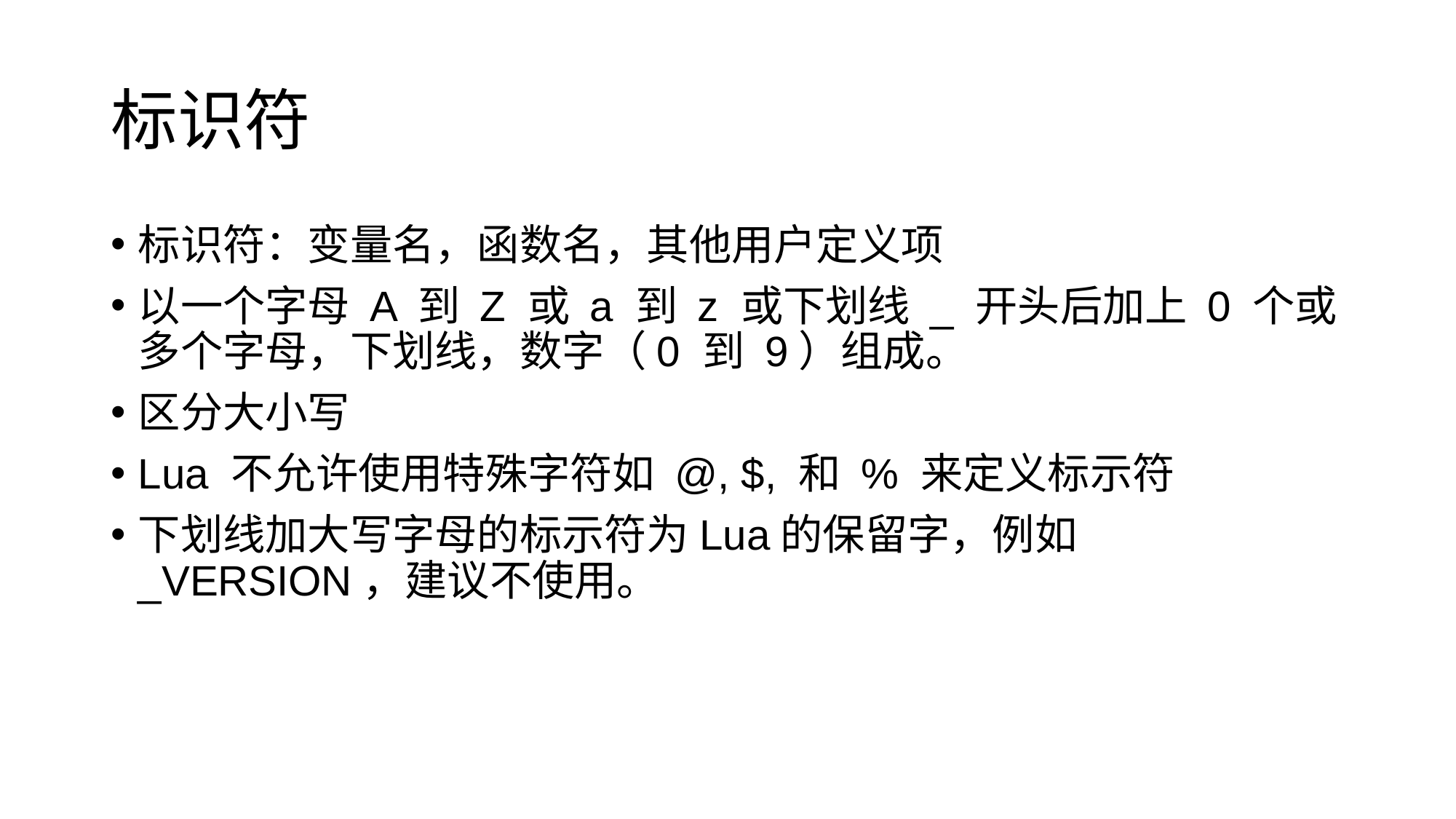

# 标识符
标识符：变量名，函数名，其他用户定义项
以一个字母 A 到 Z 或 a 到 z 或下划线 _ 开头后加上 0 个或多个字母，下划线，数字（0 到 9）组成。
区分大小写
Lua 不允许使用特殊字符如 @, $, 和 % 来定义标示符
下划线加大写字母的标示符为Lua的保留字，例如_VERSION，建议不使用。